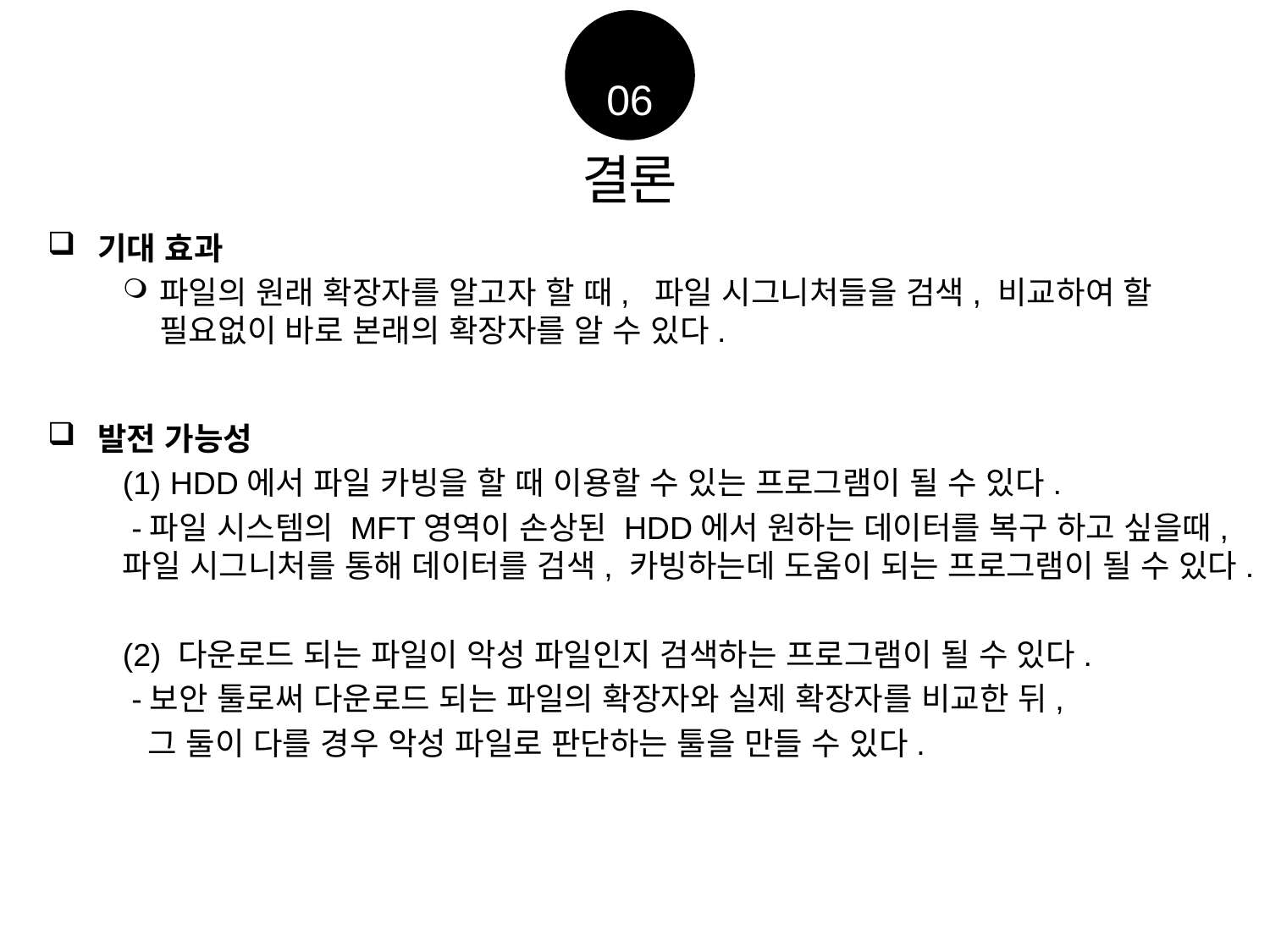

06
결론
기대 효과
파일의 원래 확장자를 알고자 할 때,  파일 시그니처들을 검색, 비교하여 할 필요없이 바로 본래의 확장자를 알 수 있다.
발전 가능성
(1) HDD에서 파일 카빙을 할 때 이용할 수 있는 프로그램이 될 수 있다.
 -파일 시스템의 MFT영역이 손상된 HDD에서 원하는 데이터를 복구 하고 싶을때, 파일 시그니처를 통해 데이터를 검색, 카빙하는데 도움이 되는 프로그램이 될 수 있다.

(2) 다운로드 되는 파일이 악성 파일인지 검색하는 프로그램이 될 수 있다.
 -보안 툴로써 다운로드 되는 파일의 확장자와 실제 확장자를 비교한 뒤,
  그 둘이 다를 경우 악성 파일로 판단하는 툴을 만들 수 있다.